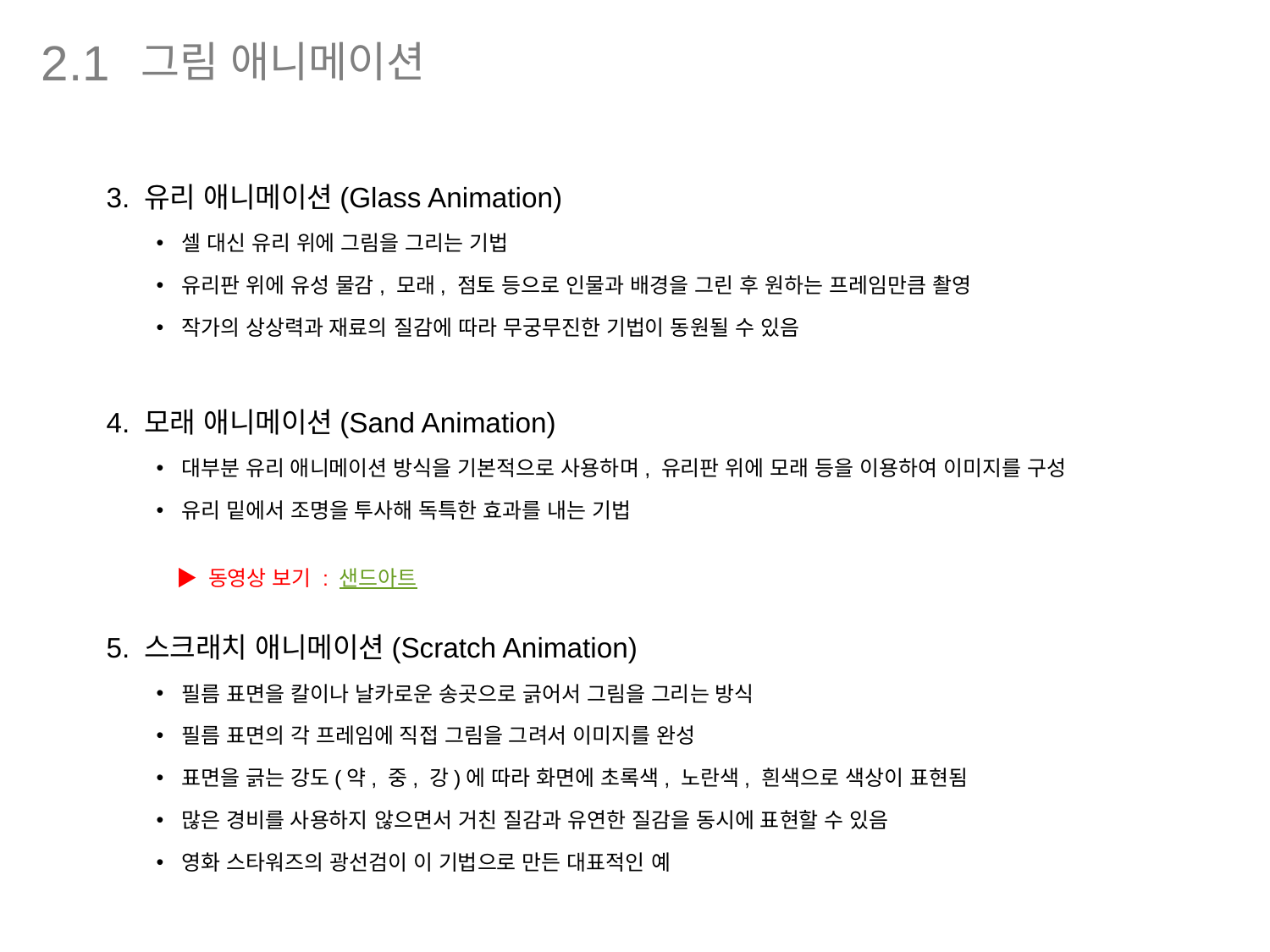

그림 애니메이션
2.1
3. 유리 애니메이션(Glass Animation)
셀 대신 유리 위에 그림을 그리는 기법
유리판 위에 유성 물감, 모래, 점토 등으로 인물과 배경을 그린 후 원하는 프레임만큼 촬영
작가의 상상력과 재료의 질감에 따라 무궁무진한 기법이 동원될 수 있음

4. 모래 애니메이션(Sand Animation)
대부분 유리 애니메이션 방식을 기본적으로 사용하며, 유리판 위에 모래 등을 이용하여 이미지를 구성
유리 밑에서 조명을 투사해 독특한 효과를 내는 기법

5. 스크래치 애니메이션(Scratch Animation)
필름 표면을 칼이나 날카로운 송곳으로 긁어서 그림을 그리는 방식
필름 표면의 각 프레임에 직접 그림을 그려서 이미지를 완성
표면을 긁는 강도(약, 중, 강)에 따라 화면에 초록색, 노란색, 흰색으로 색상이 표현됨
많은 경비를 사용하지 않으면서 거친 질감과 유연한 질감을 동시에 표현할 수 있음
영화 스타워즈의 광선검이 이 기법으로 만든 대표적인 예
▶ 동영상 보기 : 샌드아트